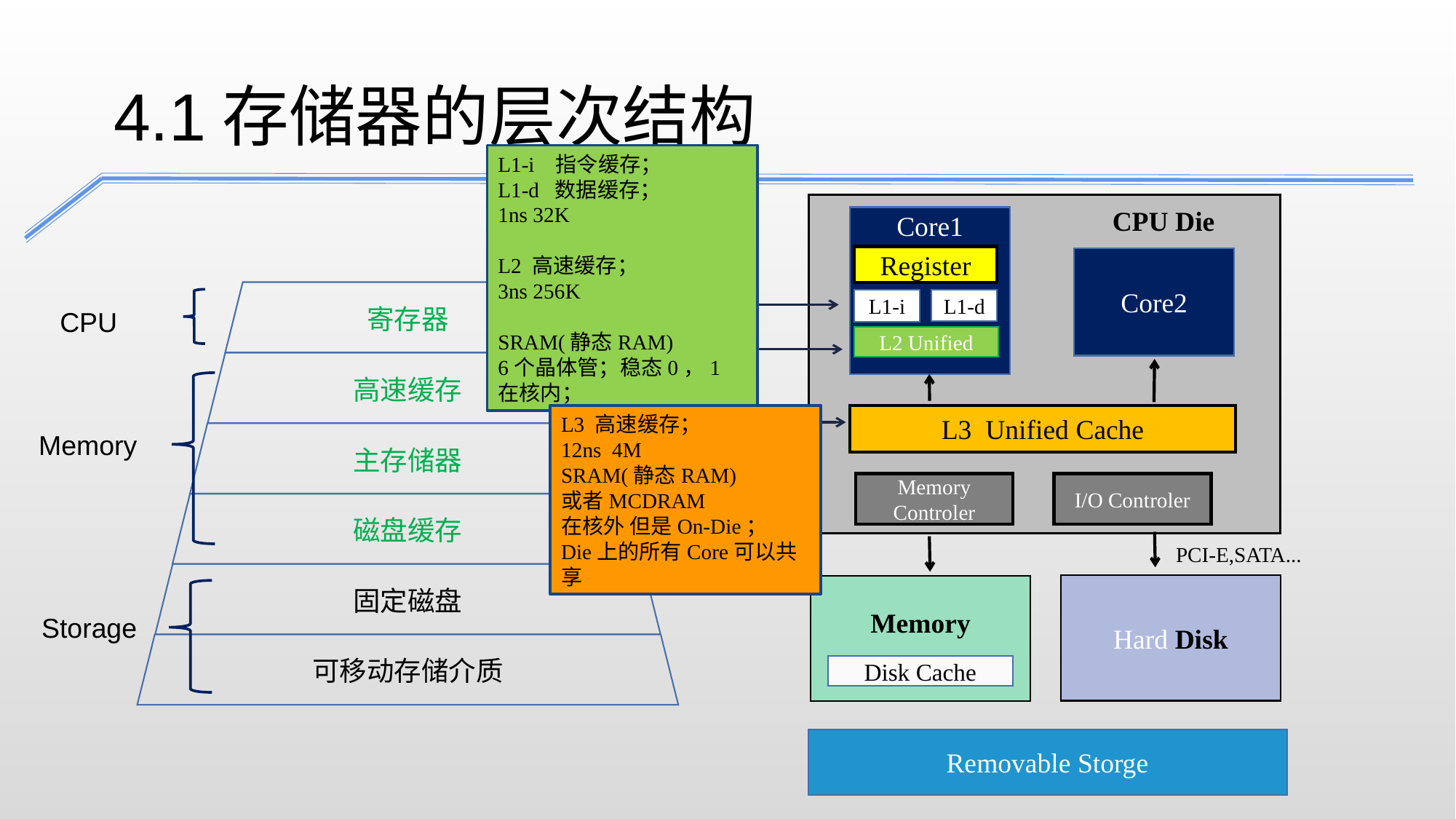

4.1存储器的层次结构

L1-i   指令缓存；
L1-d  数据缓存；
1ns 32K

L2 高速缓存；
3ns 256K

SRAM(静态RAM)
6个晶体管；稳态0，1
在核内；

CPU Die
Core1

Register
Core2
寄存器

L1-d
L1-i
CPU
L2 Unified
高速缓存

L3 高速缓存；
12ns  4M
SRAM(静态RAM)
或者MCDRAM
在核外 但是On-Die；
Die上的所有Core可以共享
L3  Unified Cache
Memory
主存储器
Memory Controler
I/O Controler
磁盘缓存
PCI-E,SATA...
固定磁盘
Hard Disk
Memory

Storage
可移动存储介质
Disk Cache
Removable Storge